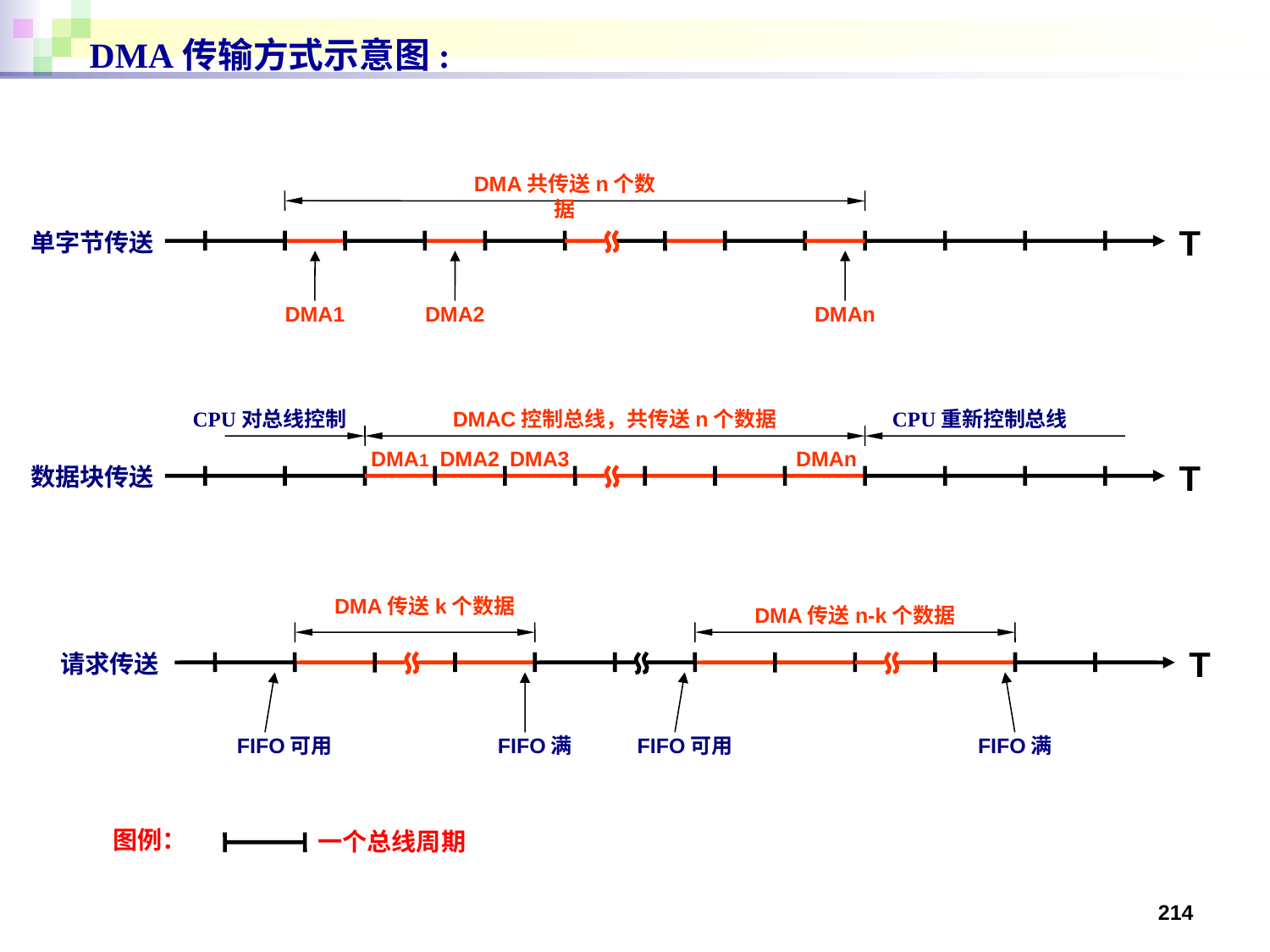

DMA传输方式示意图:
DMA共传送n个数据

T
单字节传送

DMA1
DMA2
DMAn
CPU对总线控制
DMAC控制总线，共传送n个数据
CPU重新控制总线

DMA1
DMA2
DMA3
DMAn
T
数据块传送

DMA传送k个数据
DMA传送n-k个数据

T
请求传送

FIFO可用
FIFO满
FIFO可用
FIFO满
图例：
一个总线周期

214